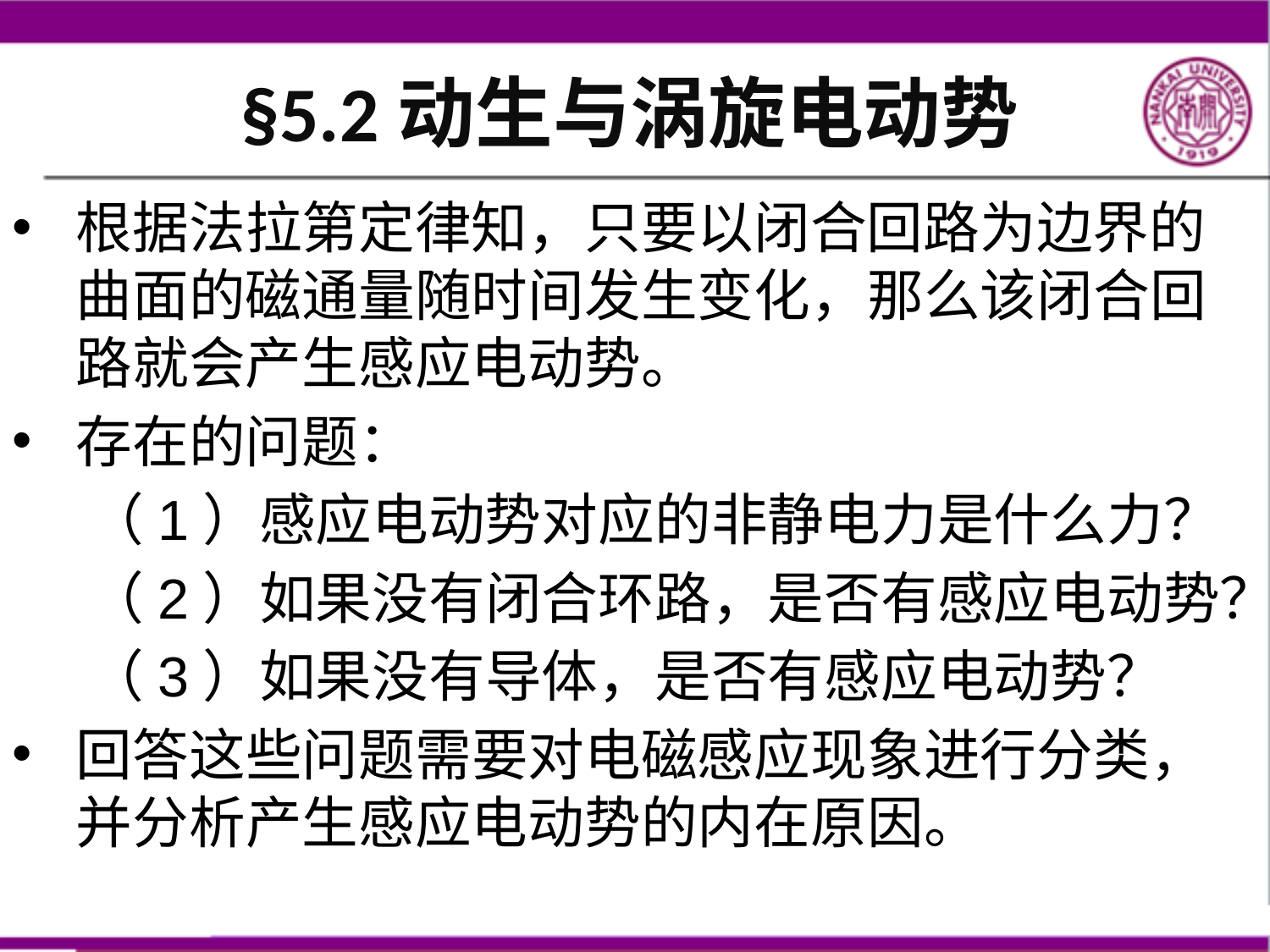

# §5.2动生与涡旋电动势

根据法拉第定律知，只要以闭合回路为边界的曲面的磁通量随时间发生变化，那么该闭合回路就会产生感应电动势。
存在的问题：
（1）感应电动势对应的非静电力是什么力？
（2）如果没有闭合环路，是否有感应电动势？
（3）如果没有导体，是否有感应电动势？
回答这些问题需要对电磁感应现象进行分类，并分析产生感应电动势的内在原因。